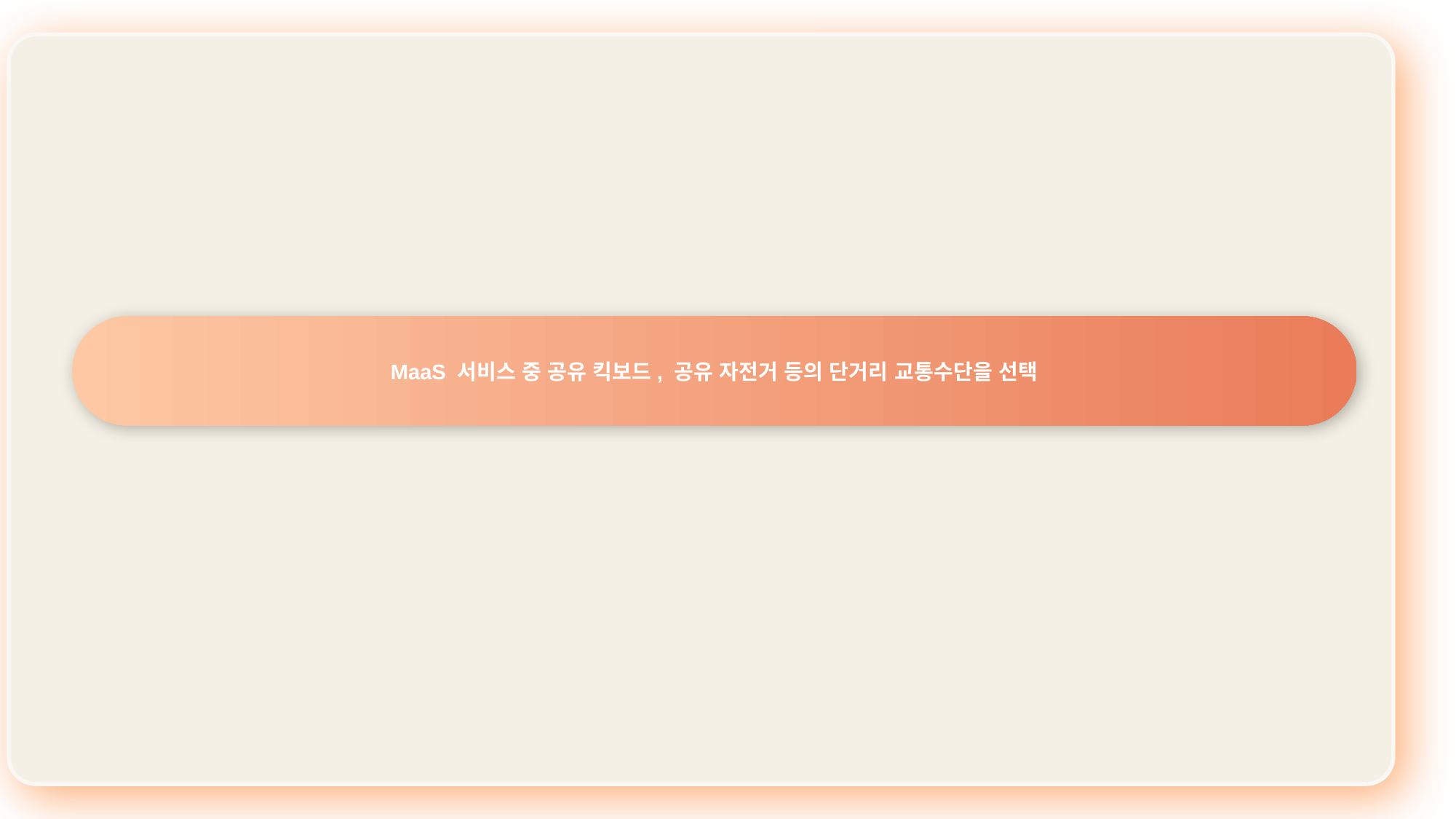

MaaS 서비스 중 공유 킥보드, 공유 자전거 등의 단거리 교통수단을 선택